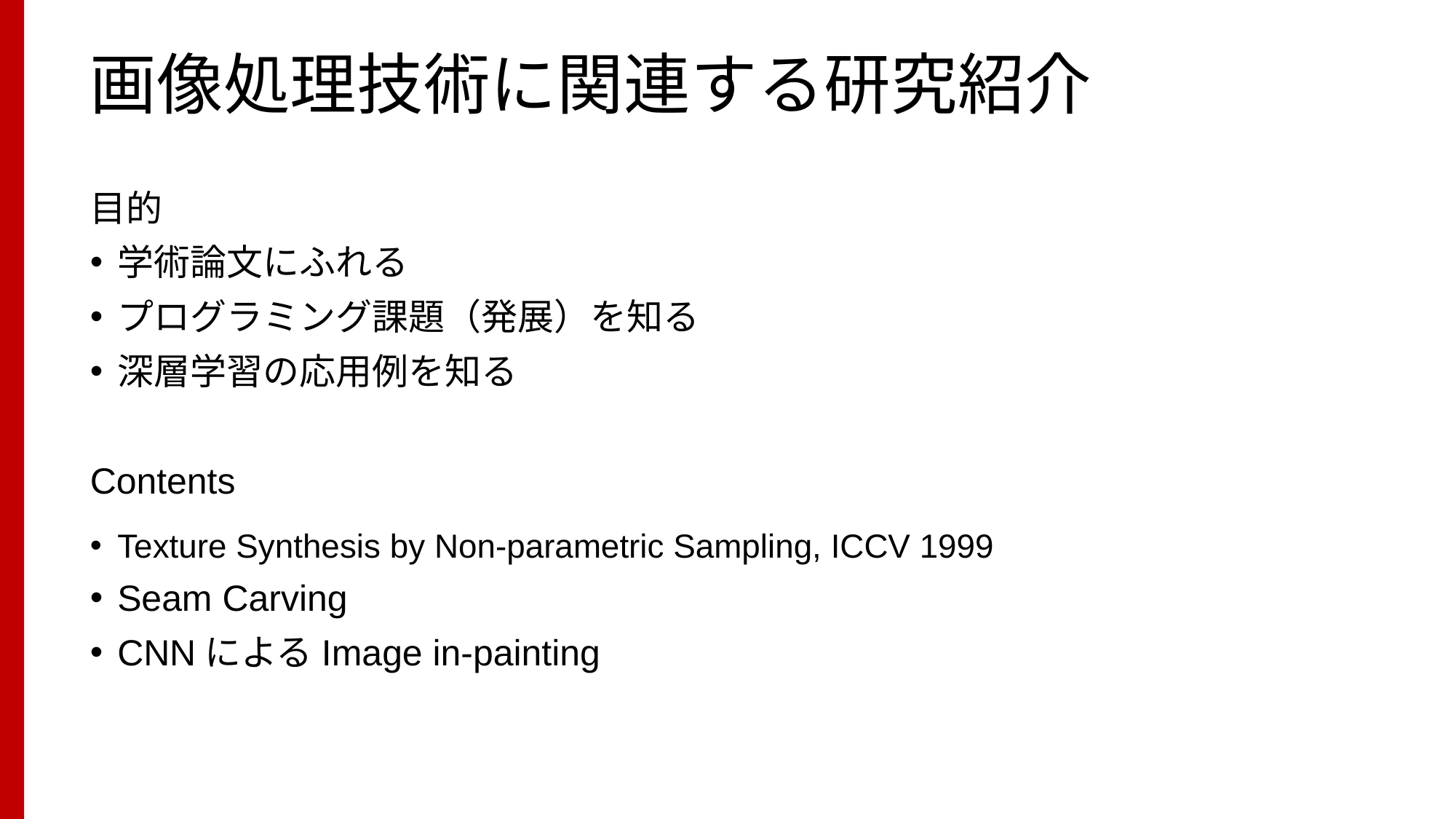

# 画像処理技術に関連する研究紹介
目的
学術論文にふれる
プログラミング課題（発展）を知る
深層学習の応用例を知る

Contents
Texture Synthesis by Non-parametric Sampling, ICCV 1999
Seam Carving
CNNによるImage in-painting